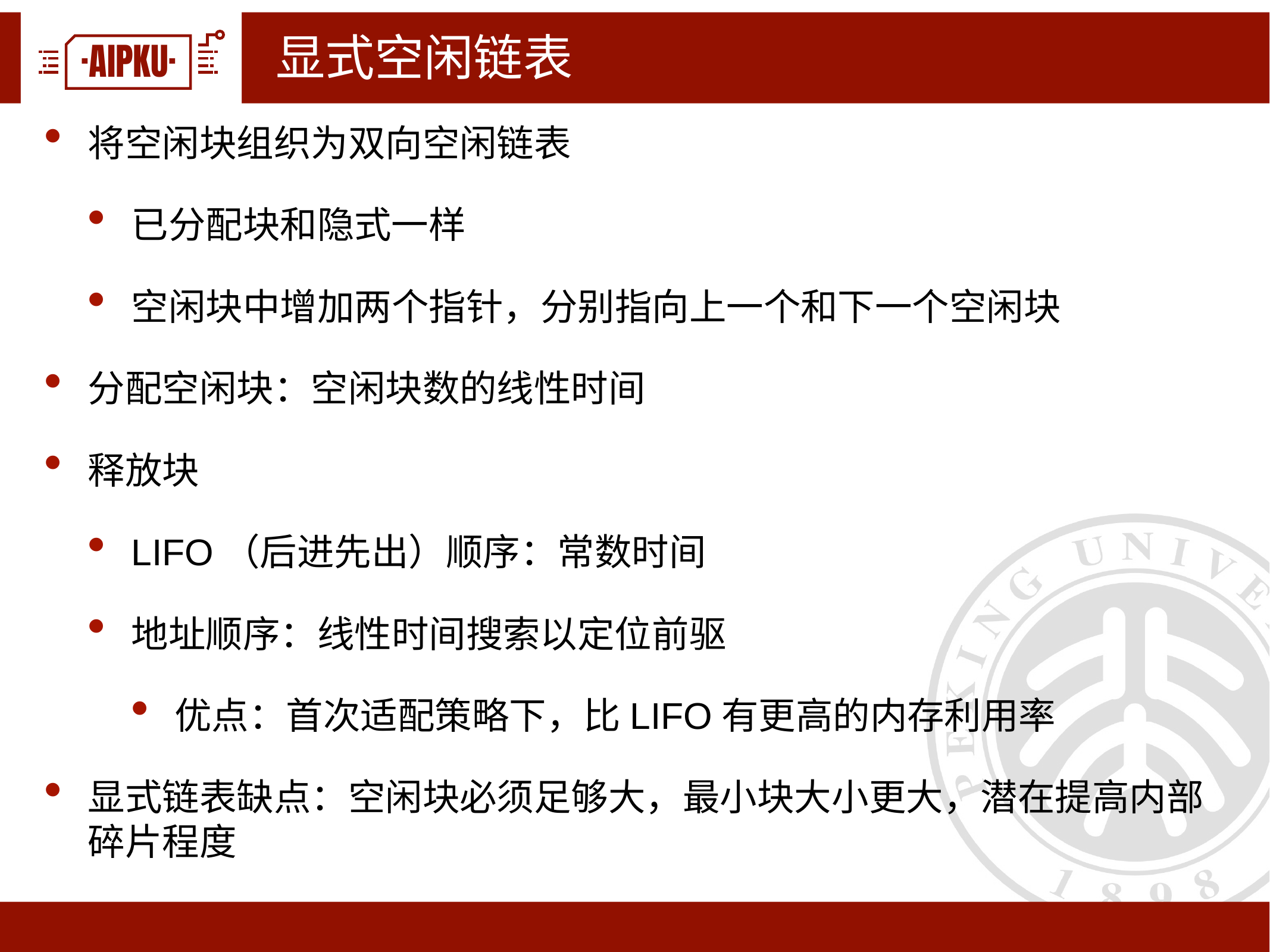

# 显式空闲链表
将空闲块组织为双向空闲链表
已分配块和隐式一样
空闲块中增加两个指针，分别指向上一个和下一个空闲块
分配空闲块：空闲块数的线性时间
释放块
LIFO（后进先出）顺序：常数时间
地址顺序：线性时间搜索以定位前驱
优点：首次适配策略下，比LIFO有更高的内存利用率
显式链表缺点：空闲块必须足够大，最小块大小更大，潜在提高内部碎片程度